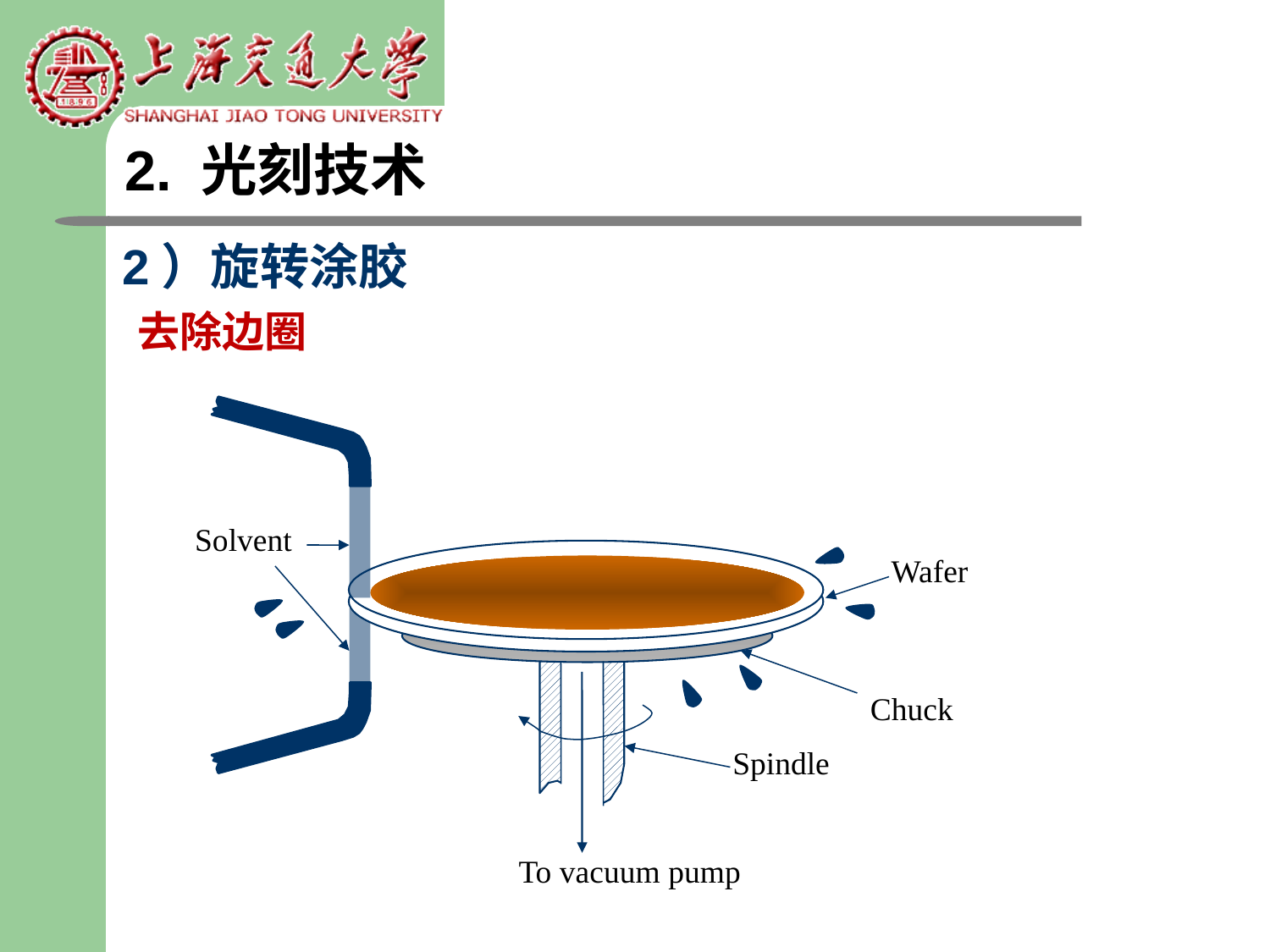

2. 光刻技术
2）旋转涂胶
# 去除边圈

Solvent

Wafer

Chuck

Spindle

To vacuum pump